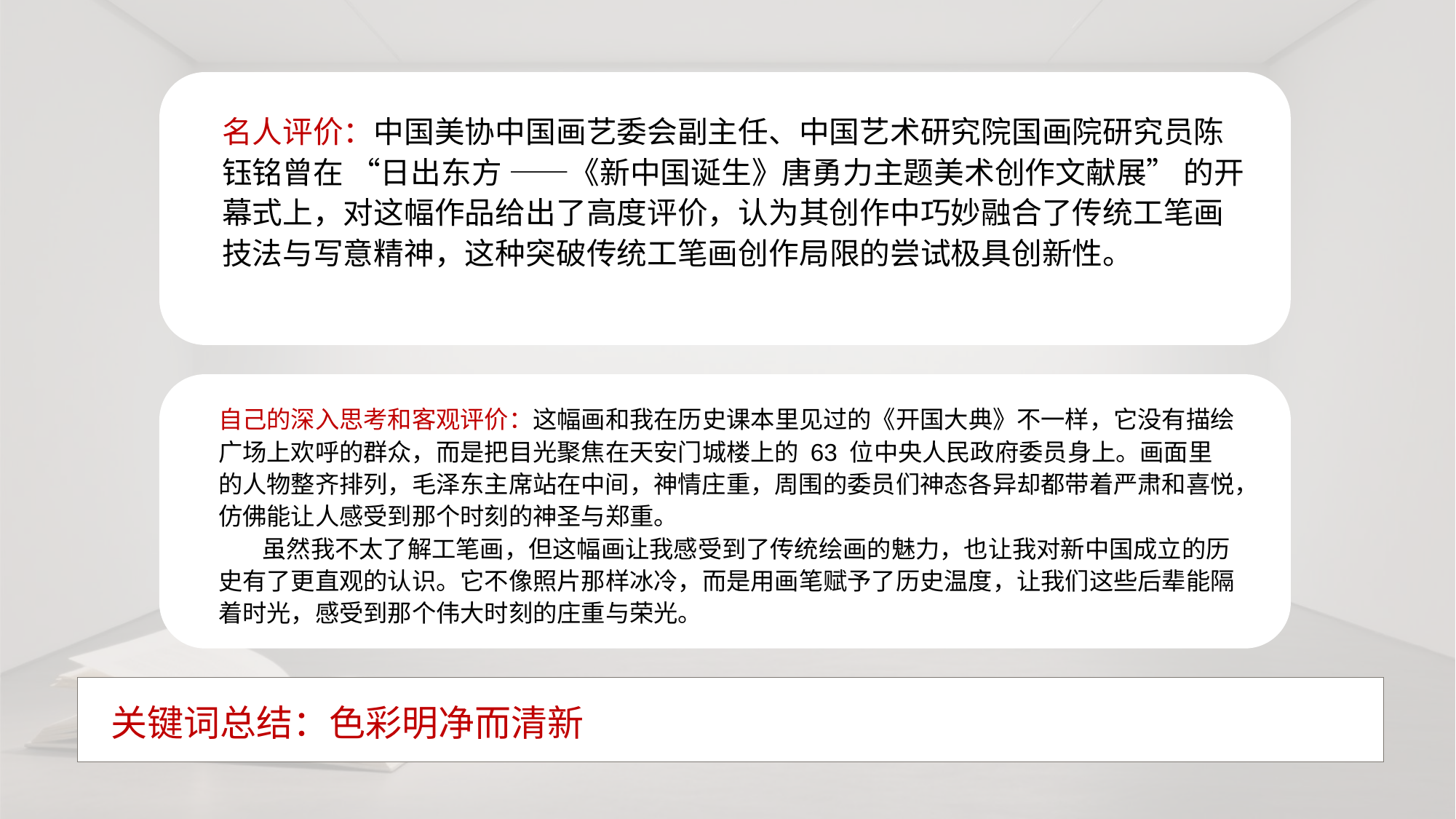

名人评价：中国美协中国画艺委会副主任、中国艺术研究院国画院研究员陈钰铭曾在 “日出东方 ——《新中国诞生》唐勇力主题美术创作文献展” 的开幕式上，对这幅作品给出了高度评价，认为其创作中巧妙融合了传统工笔画技法与写意精神，这种突破传统工笔画创作局限的尝试极具创新性。

自己的深入思考和客观评价：这幅画和我在历史课本里见过的《开国大典》不一样，它没有描绘广场上欢呼的群众，而是把目光聚焦在天安门城楼上的 63 位中央人民政府委员身上。画面里的人物整齐排列，毛泽东主席站在中间，神情庄重，周围的委员们神态各异却都带着严肃和喜悦，仿佛能让人感受到那个时刻的神圣与郑重。
       虽然我不太了解工笔画，但这幅画让我感受到了传统绘画的魅力，也让我对新中国成立的历史有了更直观的认识。它不像照片那样冰冷，而是用画笔赋予了历史温度，让我们这些后辈能隔着时光，感受到那个伟大时刻的庄重与荣光。
   关键词总结：色彩明净而清新